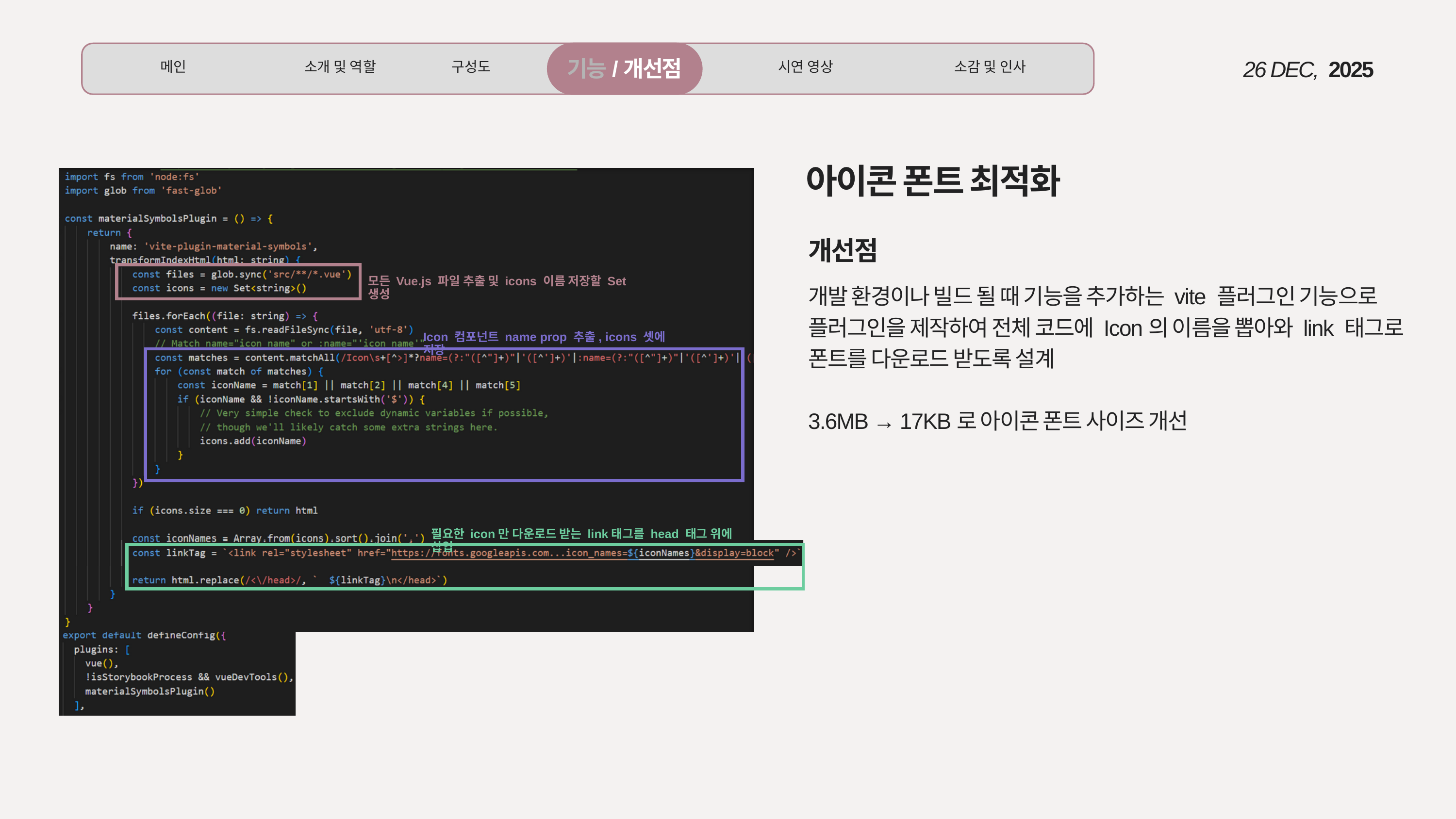

기능/개선점
메인
소개 및 역할
구성도
시연 영상
소감 및 인사
26 DEC,
2025

아이콘 폰트 최적화
개선점

모든 Vue.js 파일 추출 및 icons 이름 저장할 Set 생성
개발 환경이나 빌드 될 때 기능을 추가하는 vite 플러그인 기능으로
플러그인을 제작하여 전체 코드에 Icon의 이름을 뽑아와 link 태그로 폰트를 다운로드 받도록 설계

3.6MB → 17KB로 아이콘 폰트 사이즈 개선
Icon 컴포넌트 name prop 추출, icons 셋에 저장

필요한 icon만 다운로드 받는 link태그를 head 태그 위에 삽입